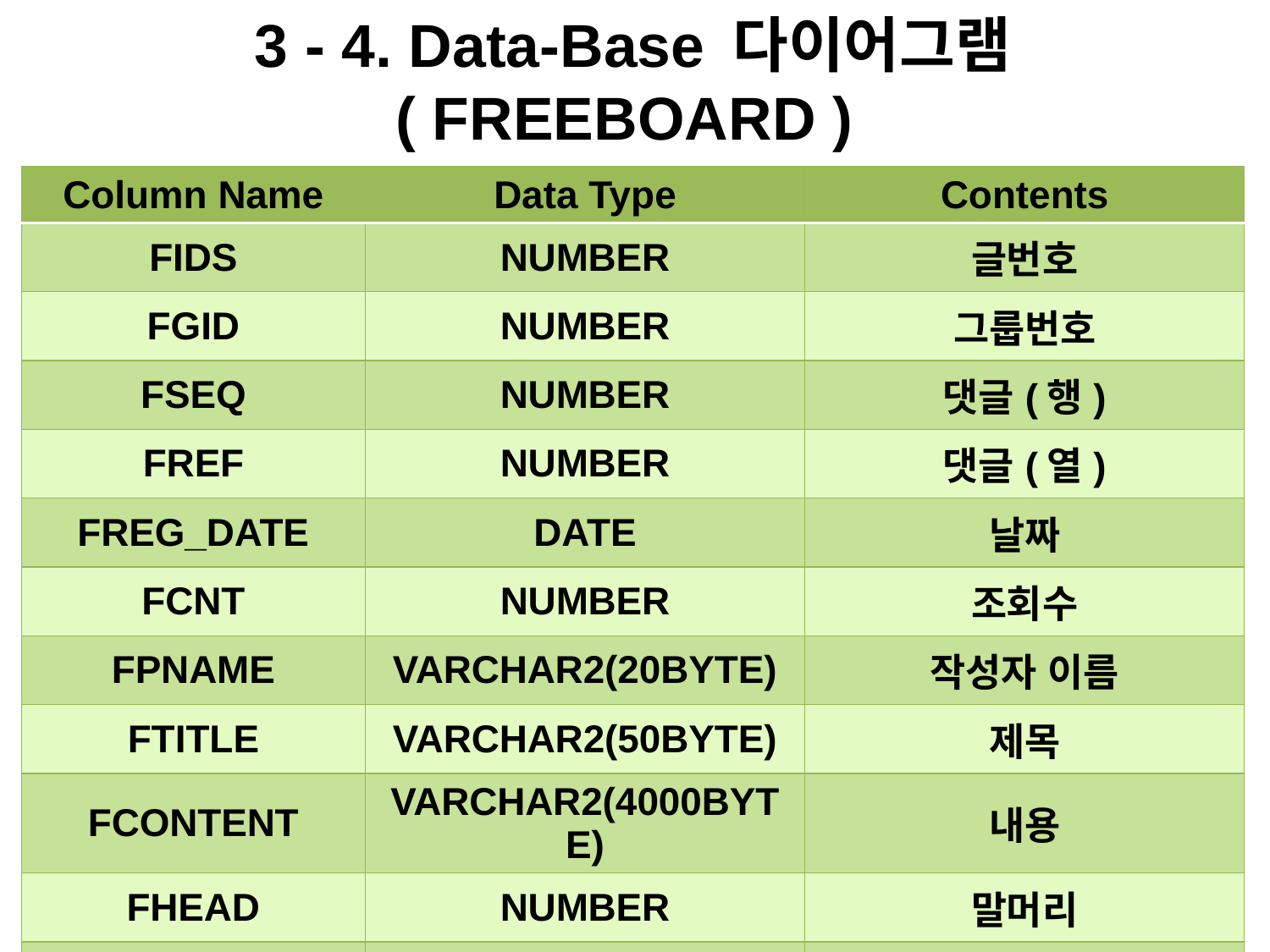

# 3 - 4. Data-Base 다이어그램 ( FREEBOARD )
| Column Name | Data Type | Contents |
| --- | --- | --- |
| FIDS | NUMBER | 글번호 |
| FGID | NUMBER | 그룹번호 |
| FSEQ | NUMBER | 댓글(행) |
| FREF | NUMBER | 댓글(열) |
| FREG\_DATE | DATE | 날짜 |
| FCNT | NUMBER | 조회수 |
| FPNAME | VARCHAR2(20BYTE) | 작성자 이름 |
| FTITLE | VARCHAR2(50BYTE) | 제목 |
| FCONTENT | VARCHAR2(4000BYTE) | 내용 |
| FHEAD | NUMBER | 말머리 |
| FUSERID | VARCHAR2(20BYTE) | 작성자 아이디 |
| FUPFILE | VARCHAR2(50BYTE) | 이미지파일 |